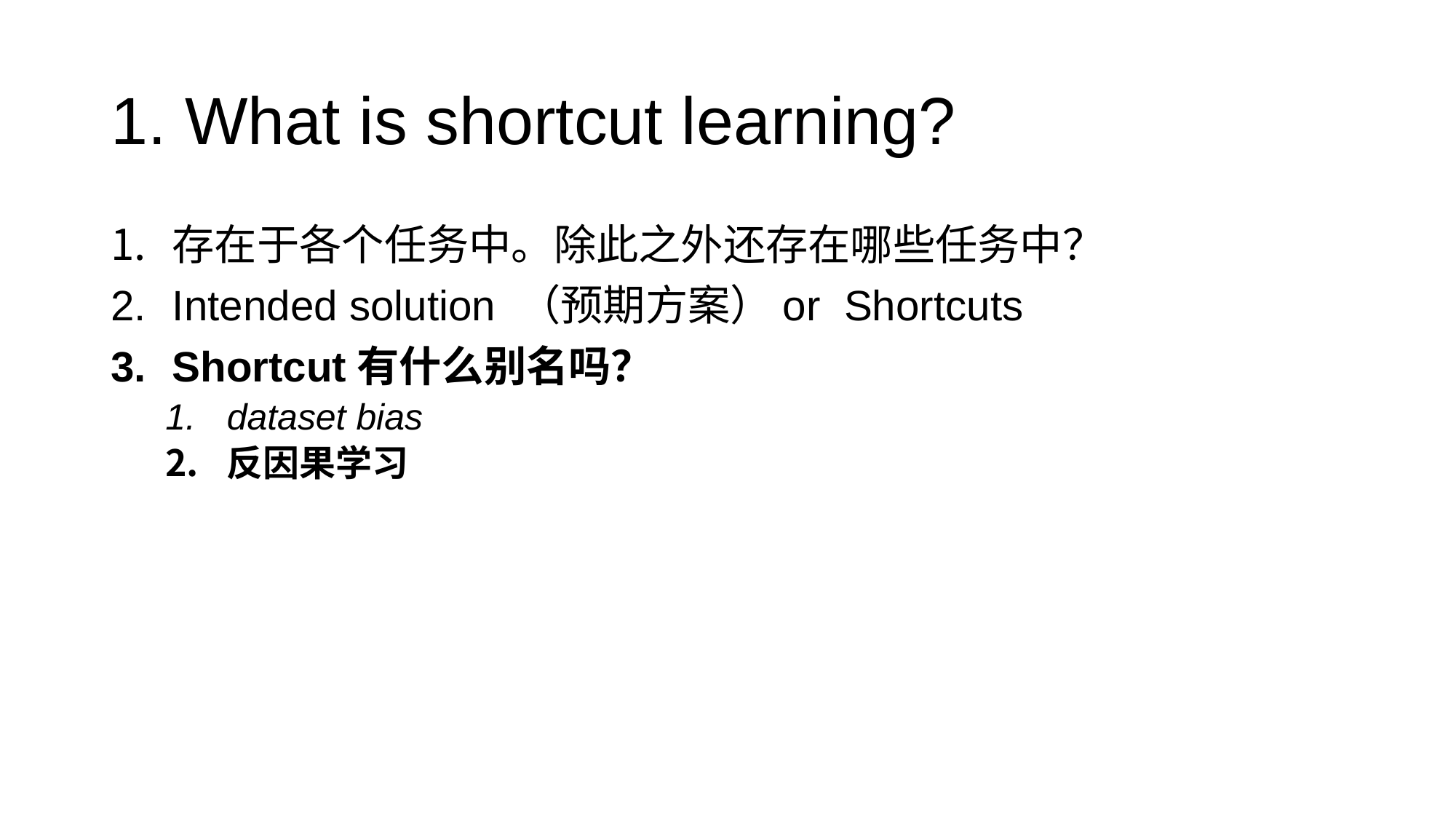

# 1. What is shortcut learning?
存在于各个任务中。除此之外还存在哪些任务中？
Intended solution （预期方案）or  Shortcuts
Shortcut有什么别名吗？
dataset bias
反因果学习